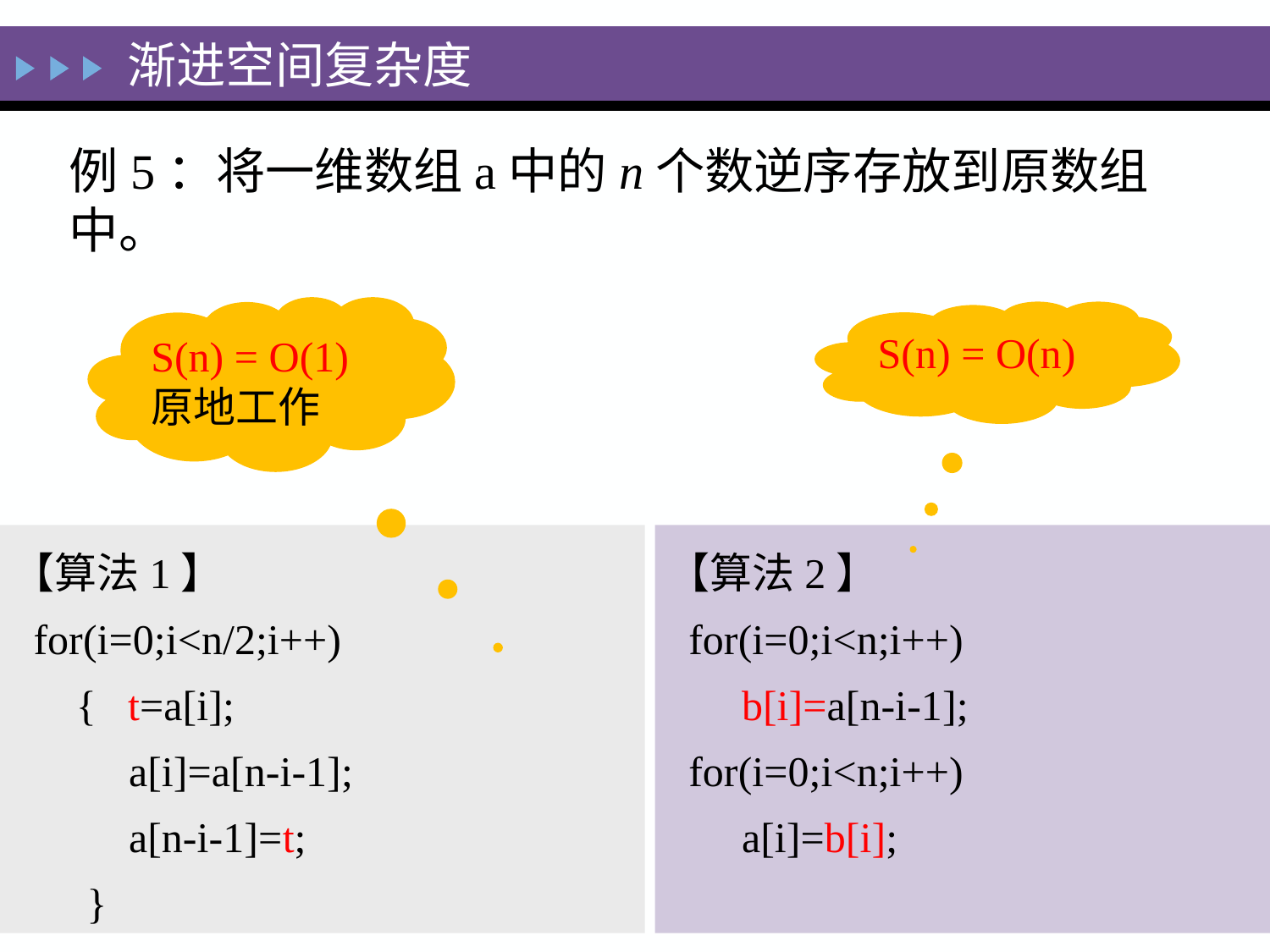

渐进空间复杂度
例5：将一维数组a中的n个数逆序存放到原数组中。
S(n) = O(1)
原地工作
S(n) = O(n)
【算法1】
  for(i=0;i<n/2;i++)
      {   t=a[i];
           a[i]=a[n-i-1];
           a[n-i-1]=t;
       }
【算法2】
  for(i=0;i<n;i++)
       b[i]=a[n-i-1];
  for(i=0;i<n;i++)
       a[i]=b[i];